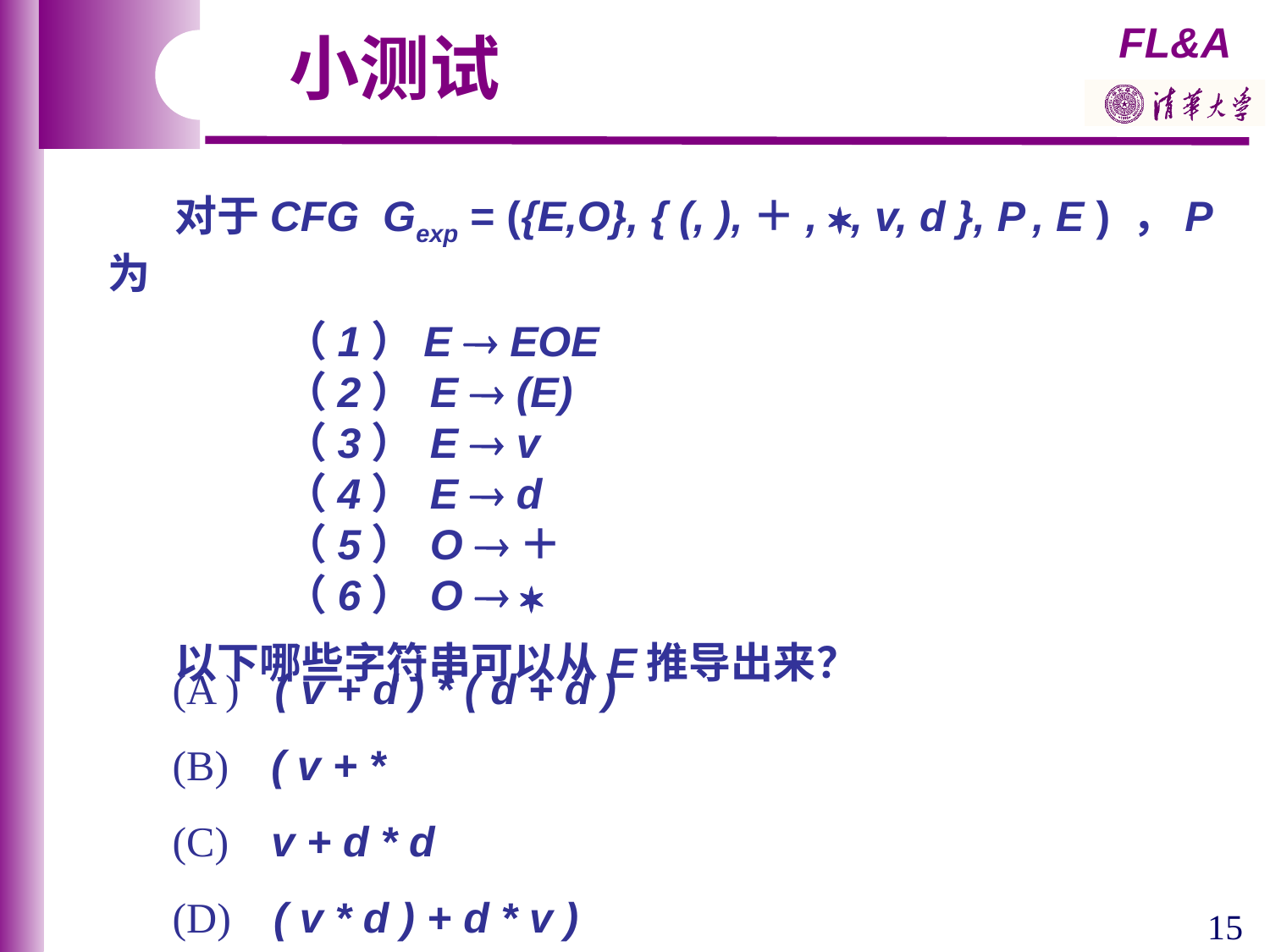

小测试

      对于CFG  Gexp = ({E,O}, { (, ),＋, ∗, v, d }, P , E ) ，P 为

                     （1）E → EOE
                     （2） E → (E)
                     （3） E → v
                     （4） E → d
                     （5） O →＋
                     （6） O → ∗

      以下哪些字符串可以从E推导出来？
(A )   ( v + d ) * ( d + d )
(B)    ( v + *
(C)    v + d * d
(D)    ( v * d ) + d * v )
15